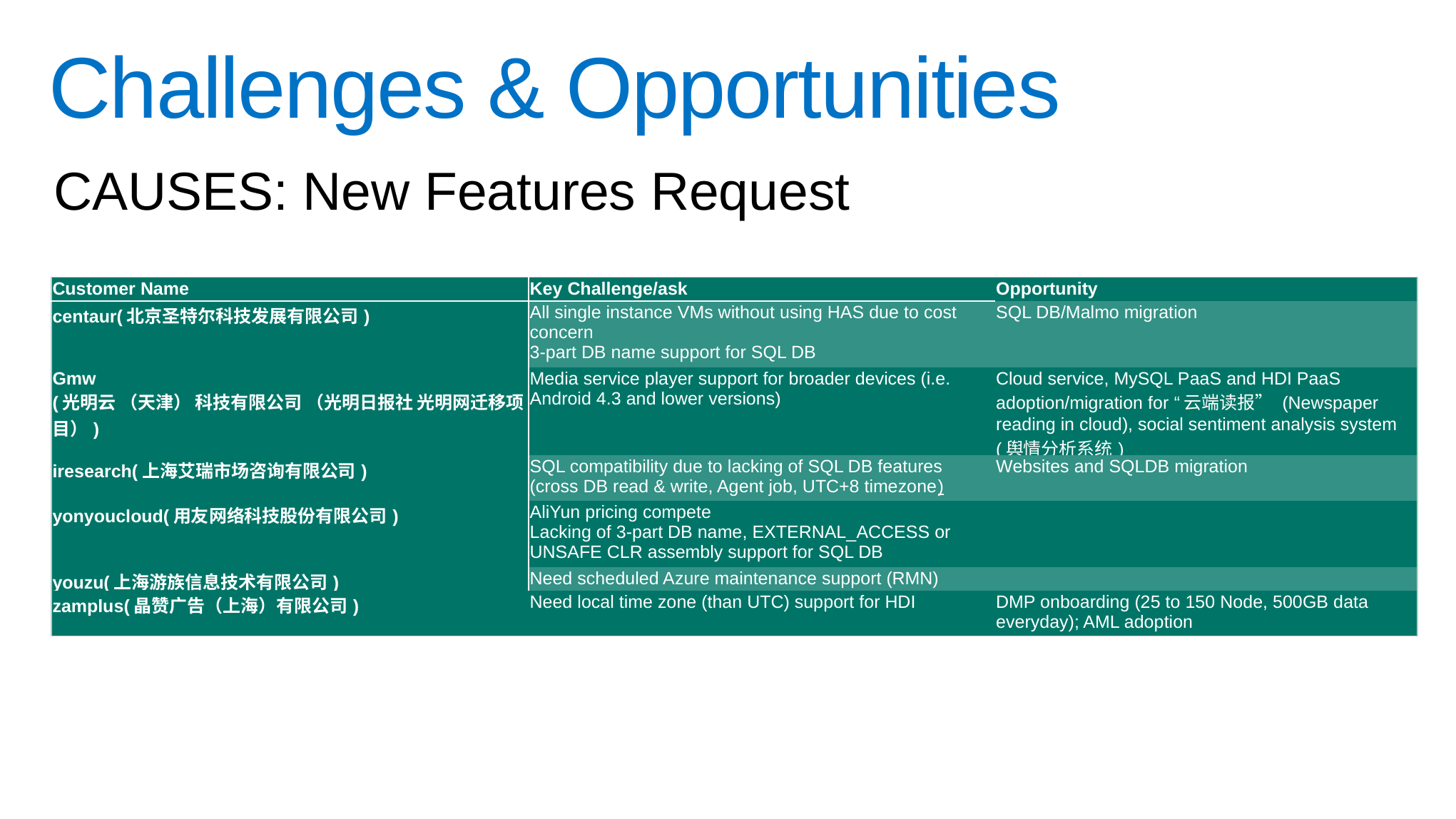

# Challenges & Opportunities
CAUSES: New Features Request
| Customer Name | Key Challenge/ask | Opportunity |
| --- | --- | --- |
| centaur(北京圣特尔科技发展有限公司) | All single instance VMs without using HAS due to cost concern 3-part DB name support for SQL DB | SQL DB/Malmo migration |
| Gmw (光明云 （天津） 科技有限公司 （光明日报社 光明网迁移项目）) | Media service player support for broader devices (i.e. Android 4.3 and lower versions) | Cloud service, MySQL PaaS and HDI PaaS adoption/migration for “云端读报” (Newspaper reading in cloud), social sentiment analysis system (舆情分析系统) |
| iresearch(上海艾瑞市场咨询有限公司) | SQL compatibility due to lacking of SQL DB features (cross DB read & write, Agent job, UTC+8 timezone) | Websites and SQLDB migration |
| yonyoucloud(用友网络科技股份有限公司) | AliYun pricing compete Lacking of 3-part DB name, EXTERNAL\_ACCESS or UNSAFE CLR assembly support for SQL DB |  |
| youzu(上海游族信息技术有限公司) | Need scheduled Azure maintenance support (RMN) |  |
| zamplus(晶赞广告（上海）有限公司) | Need local time zone (than UTC) support for HDI | DMP onboarding (25 to 150 Node, 500GB data everyday); AML adoption |